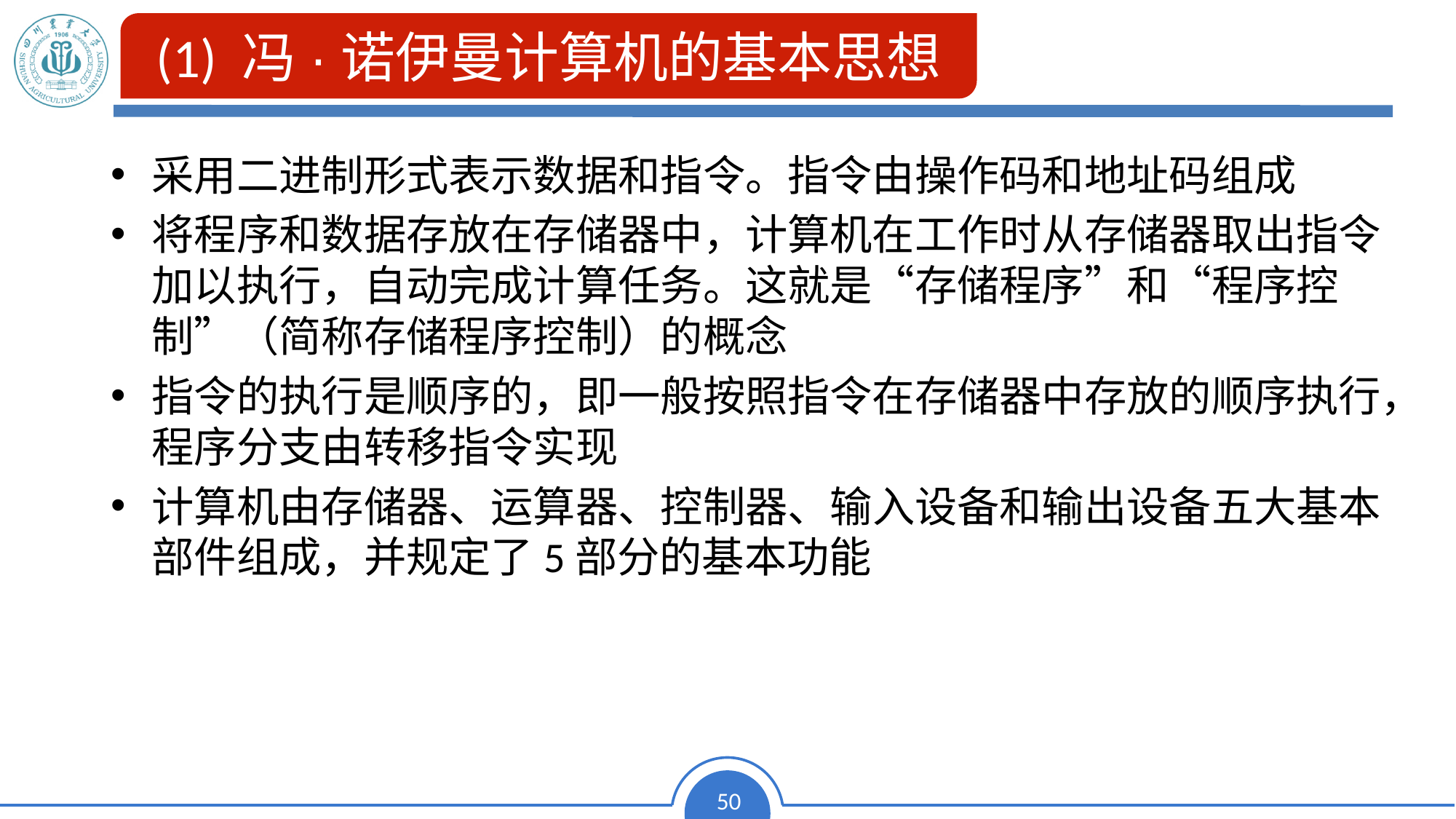

(1) 冯·诺伊曼计算机的基本思想
采用二进制形式表示数据和指令。指令由操作码和地址码组成
将程序和数据存放在存储器中，计算机在工作时从存储器取出指令加以执行，自动完成计算任务。这就是“存储程序”和“程序控制”（简称存储程序控制）的概念
指令的执行是顺序的，即一般按照指令在存储器中存放的顺序执行，程序分支由转移指令实现
计算机由存储器、运算器、控制器、输入设备和输出设备五大基本部件组成，并规定了5部分的基本功能